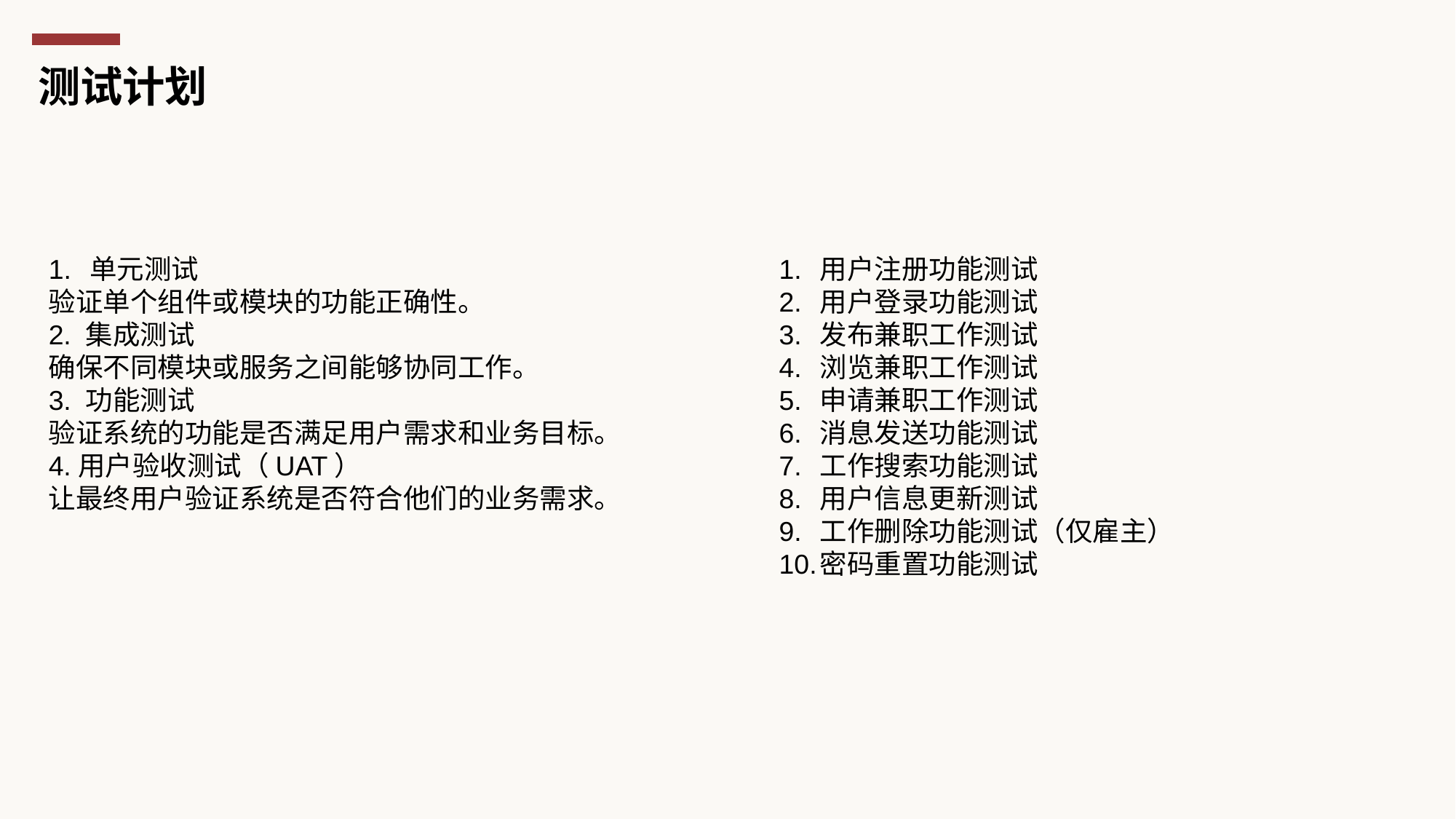

测试计划
单元测试
验证单个组件或模块的功能正确性。
2. 集成测试
确保不同模块或服务之间能够协同工作。
3. 功能测试
验证系统的功能是否满足用户需求和业务目标。
4.用户验收测试（UAT）
让最终用户验证系统是否符合他们的业务需求。
用户注册功能测试
用户登录功能测试
发布兼职工作测试
浏览兼职工作测试
申请兼职工作测试
消息发送功能测试
工作搜索功能测试
用户信息更新测试
工作删除功能测试（仅雇主）
密码重置功能测试